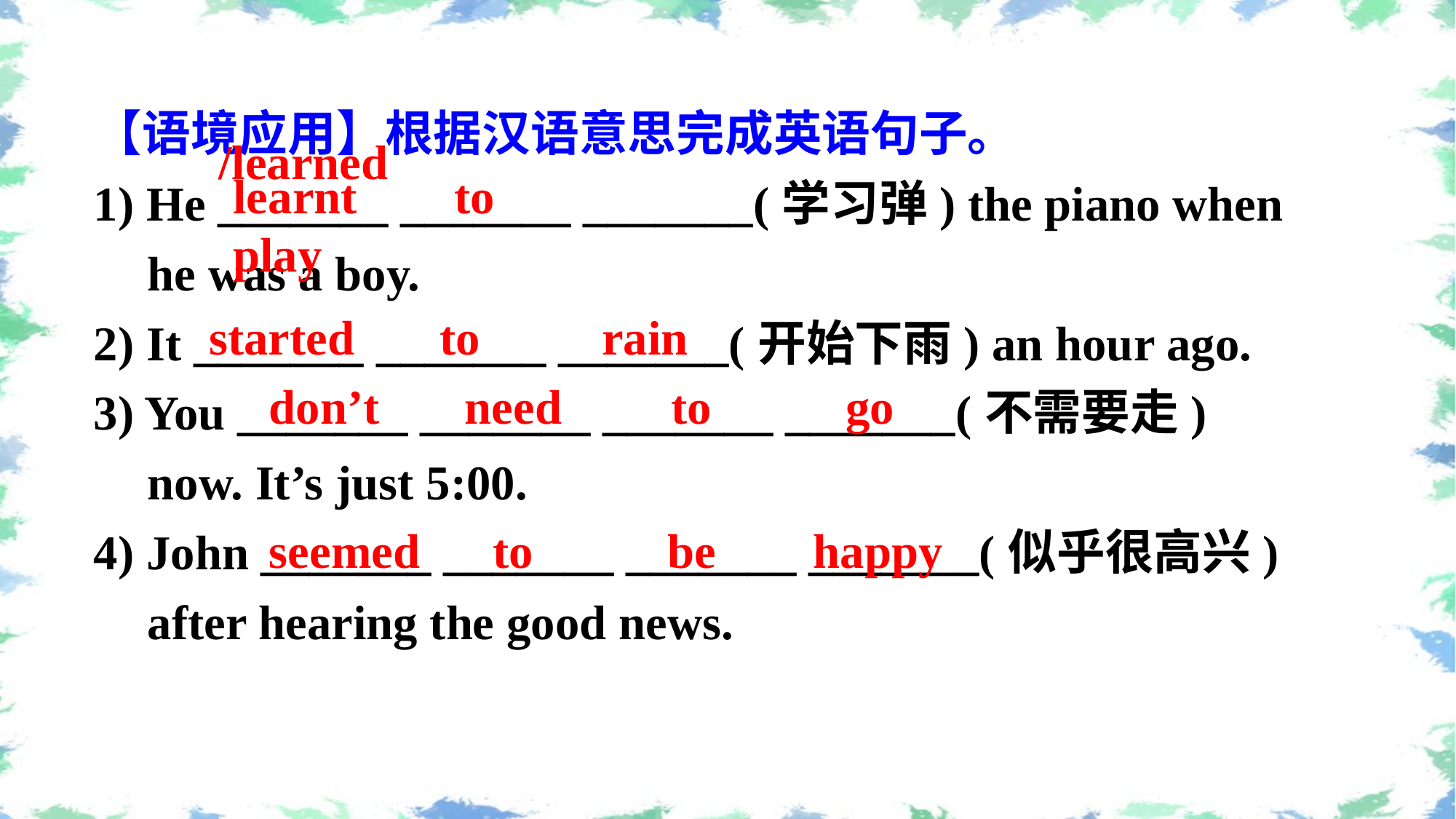

【语境应用】根据汉语意思完成英语句子。
1) He _______ _______ _______(学习弹) the piano when he was a boy.
2) It _______ _______ _______(开始下雨) an hour ago.
3) You _______ _______ _______ _______(不需要走) now. It’s just 5:00.
4) John _______ _______ _______ _______(似乎很高兴) after hearing the good news.

/learned
learnt        to         play
 started       to          rain
 don’t       need         to           go
 seemed      to           be        happy